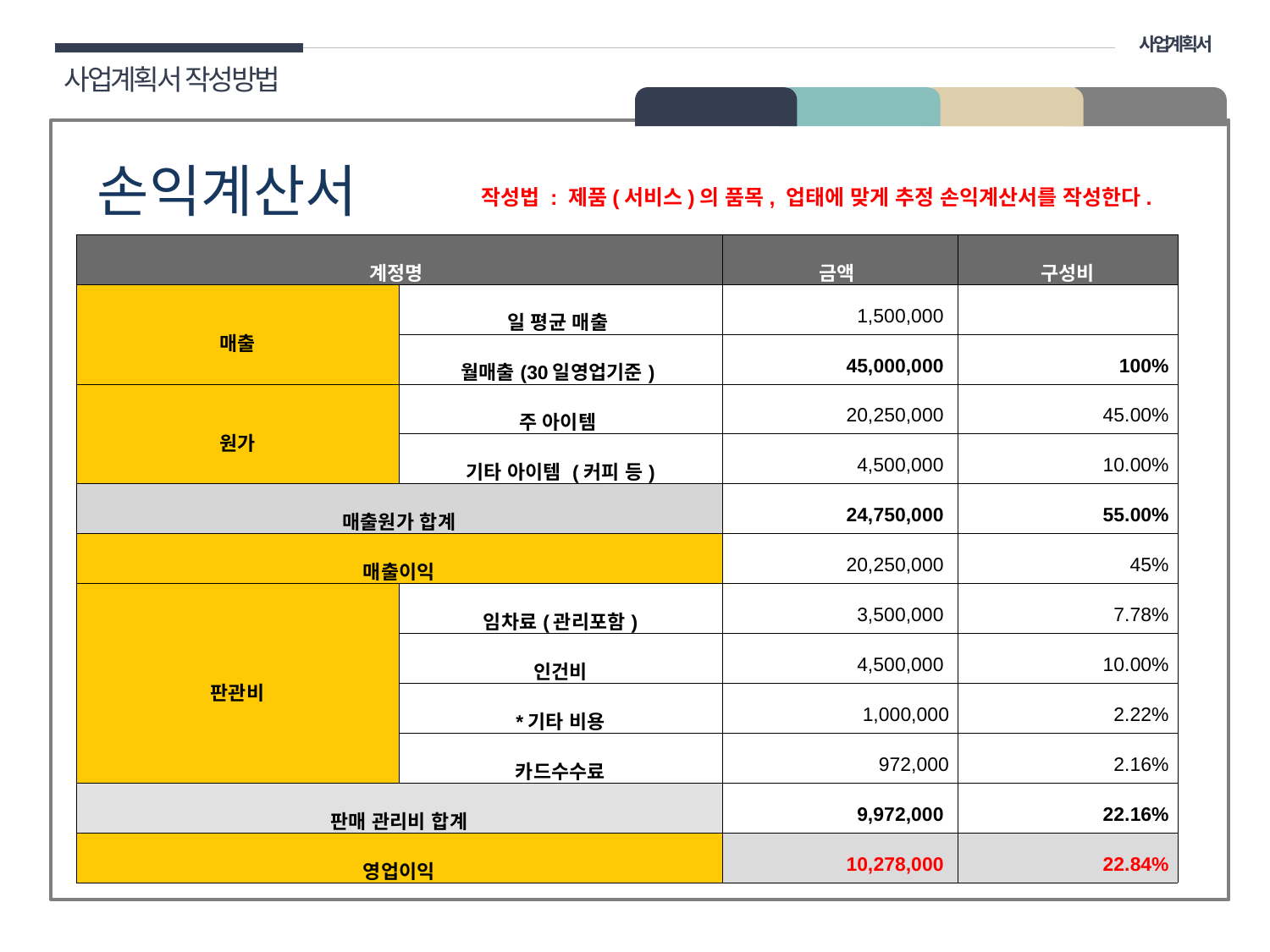

사업계획서
사업계획서 작성방법
02 구성

손익계산서
작성법 : 제품(서비스)의 품목, 업태에 맞게 추정 손익계산서를 작성한다.
| 계정명 |  | 금액 | 구성비 |
| --- | --- | --- | --- |
| 매출 | 일 평균 매출 | 1,500,000 |  |
|  | 월매출(30일영업기준) | 45,000,000 | 100% |
| 원가 | 주 아이템 | 20,250,000 | 45.00% |
|  | 기타 아이템 (커피 등) | 4,500,000 | 10.00% |
| 매출원가 합계 |  | 24,750,000 | 55.00% |
| 매출이익 |  | 20,250,000 | 45% |
| 판관비 | 임차료(관리포함) | 3,500,000 | 7.78% |
|  | 인건비 | 4,500,000 | 10.00% |
|  | \*기타 비용 | 1,000,000 | 2.22% |
|  | 카드수수료 | 972,000 | 2.16% |
| 판매 관리비 합계 |  | 9,972,000 | 22.16% |
| 영업이익 |  | 10,278,000 | 22.84% |